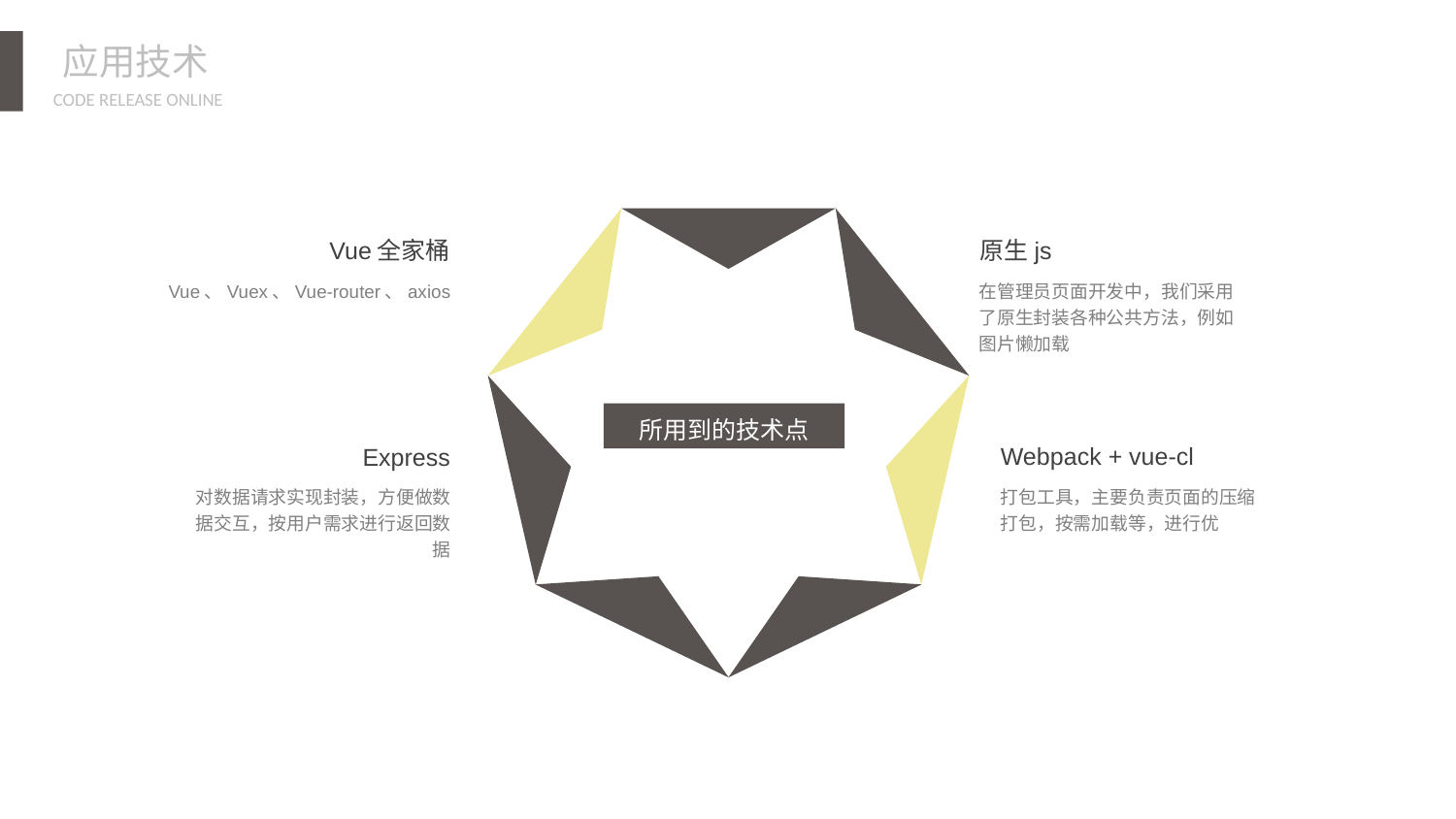

应用技术

Vue全家桶
原生js
在管理员页面开发中，我们采用了原生封装各种公共方法，例如图片懒加载
Vue、Vuex、Vue-router、axios
所用到的技术点
Webpack + vue-cli
Express
打包工具，主要负责页面的压缩打包，按需加载等，进行优化
对数据请求实现封装，方便做数据交互，按用户需求进行返回数据